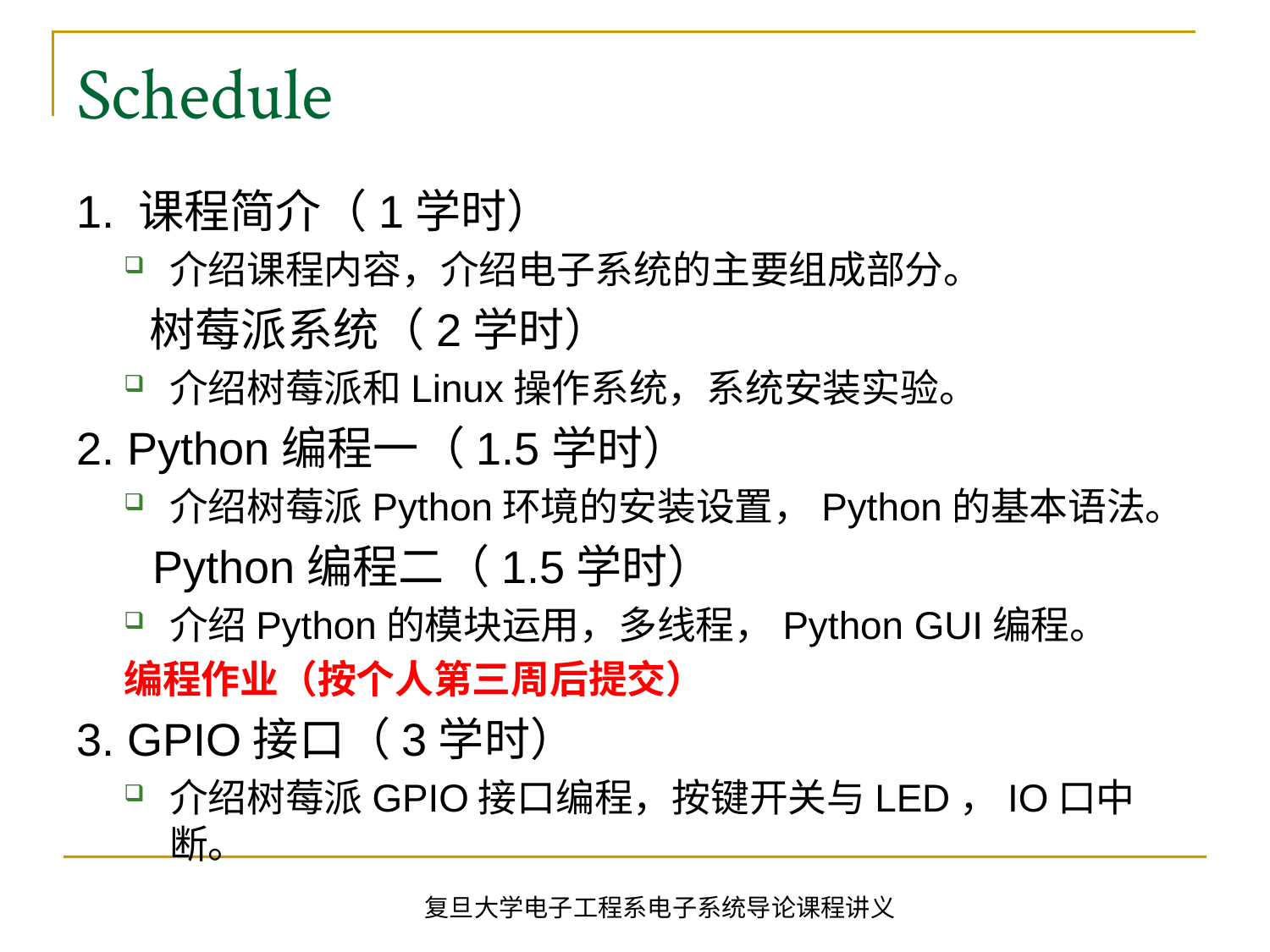

# Schedule
1. 课程简介（1学时）
介绍课程内容，介绍电子系统的主要组成部分。
      树莓派系统（2学时）
介绍树莓派和Linux操作系统，系统安装实验。
2. Python编程一（1.5学时）
介绍树莓派Python环境的安装设置，Python的基本语法。
      Python编程二（1.5学时）
介绍Python的模块运用，多线程，Python GUI编程。
编程作业（按个人第三周后提交）
3. GPIO接口（3学时）
介绍树莓派GPIO接口编程，按键开关与LED，IO口中断。